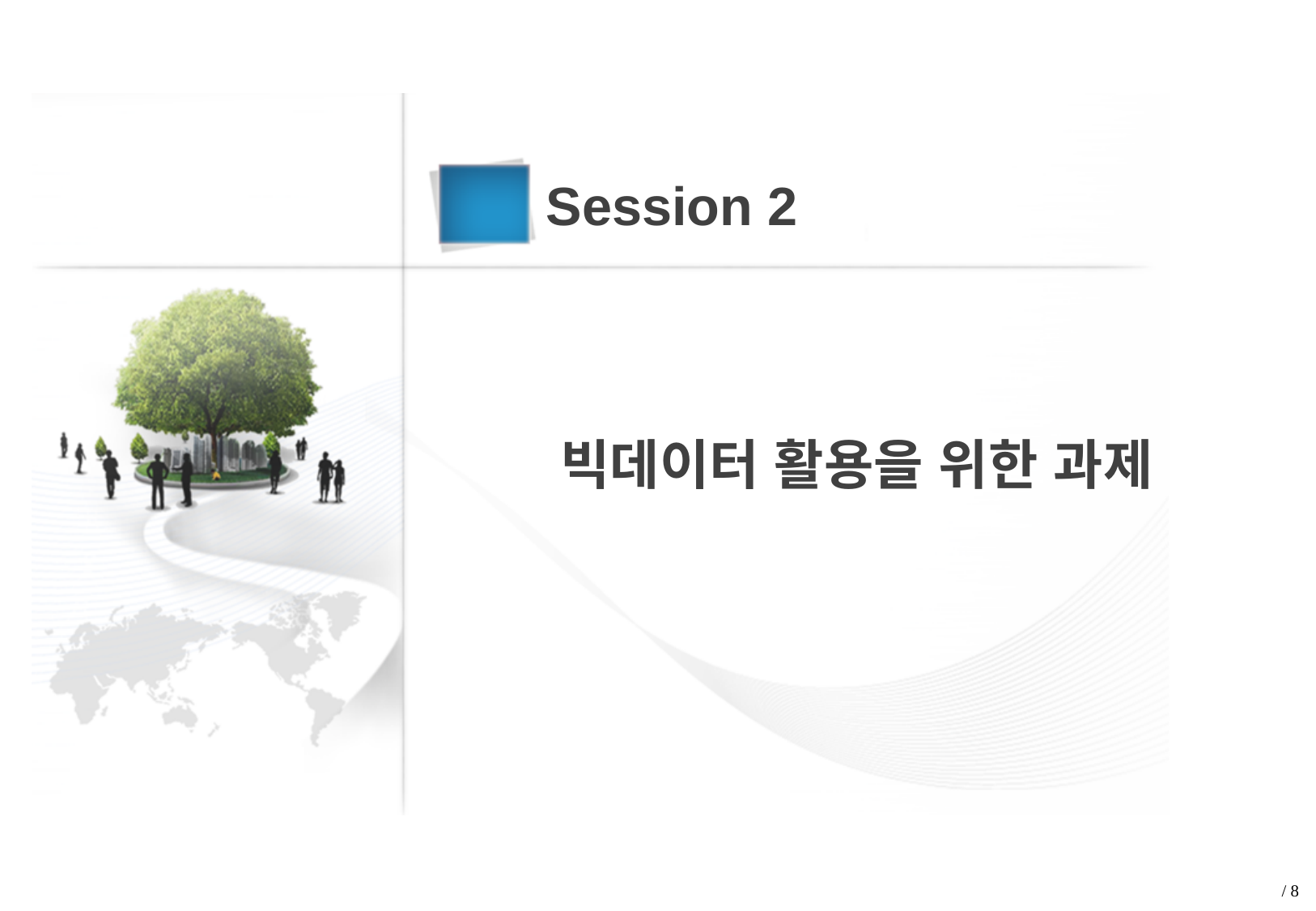

Session 2
빅데이터 활용을 위한 과제
/ 8